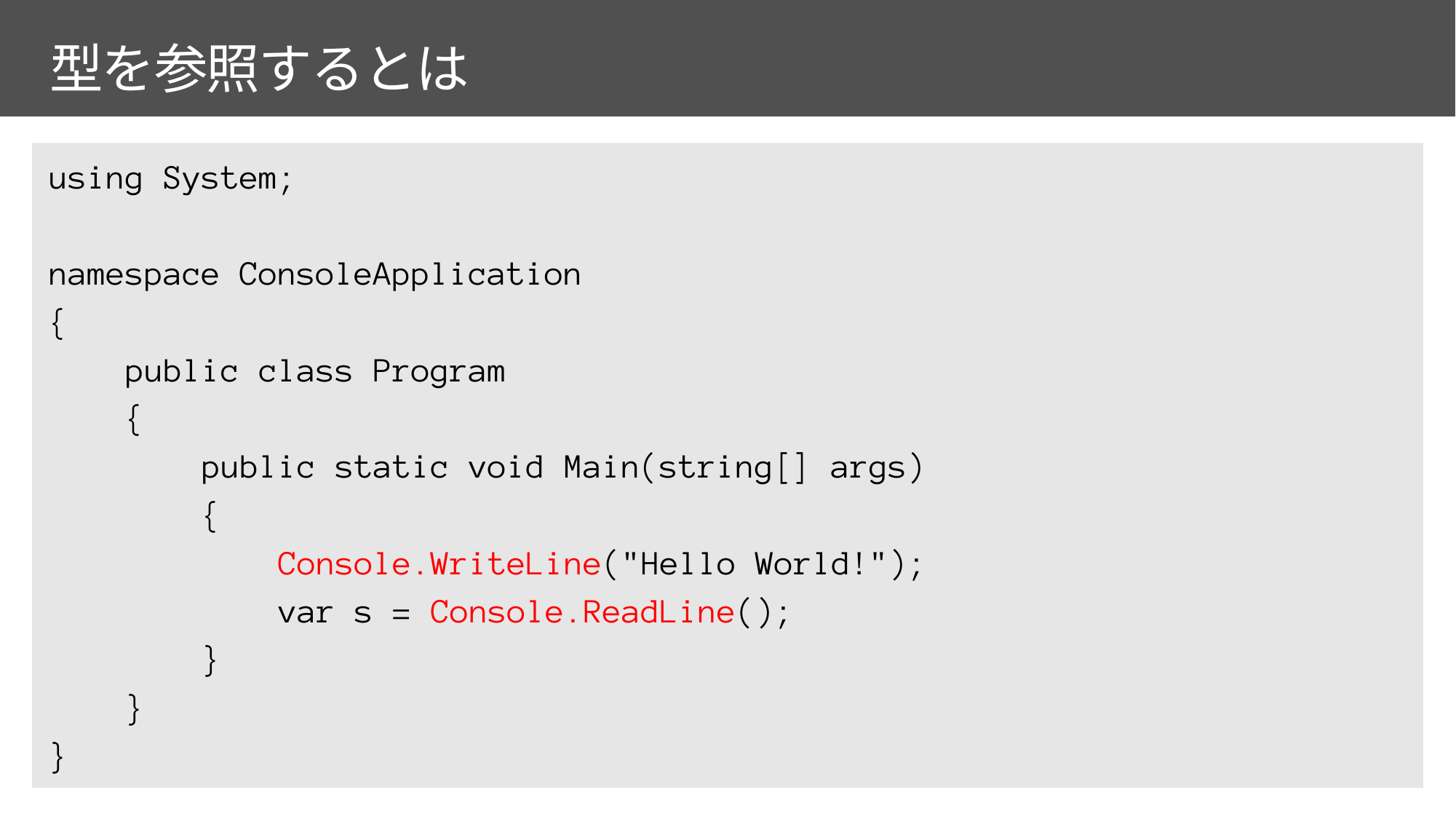

# 型を参照するとは
using System;

namespace ConsoleApplication
{
    public class Program
    {
        public static void Main(string[] args)
        {
            Console.WriteLine("Hello World!");
            var s = Console.ReadLine();
        }
    }
}